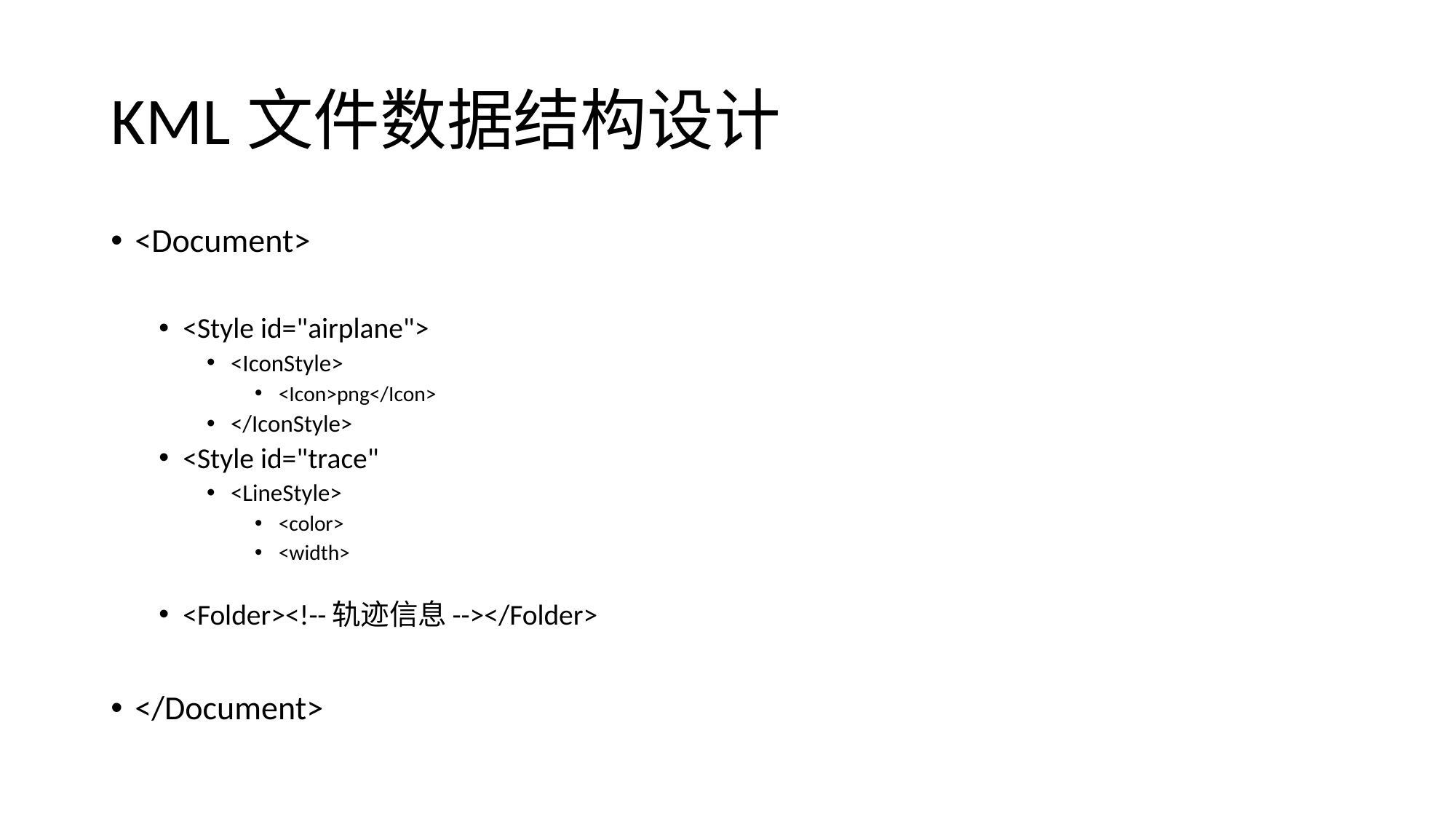

# KML文件数据结构设计
<Document>

<Style id="airplane">
<IconStyle>
<Icon>png</Icon>
</IconStyle>
<Style id="trace"
<LineStyle>
<color>
<width>

<Folder><!--轨迹信息--></Folder>

</Document>